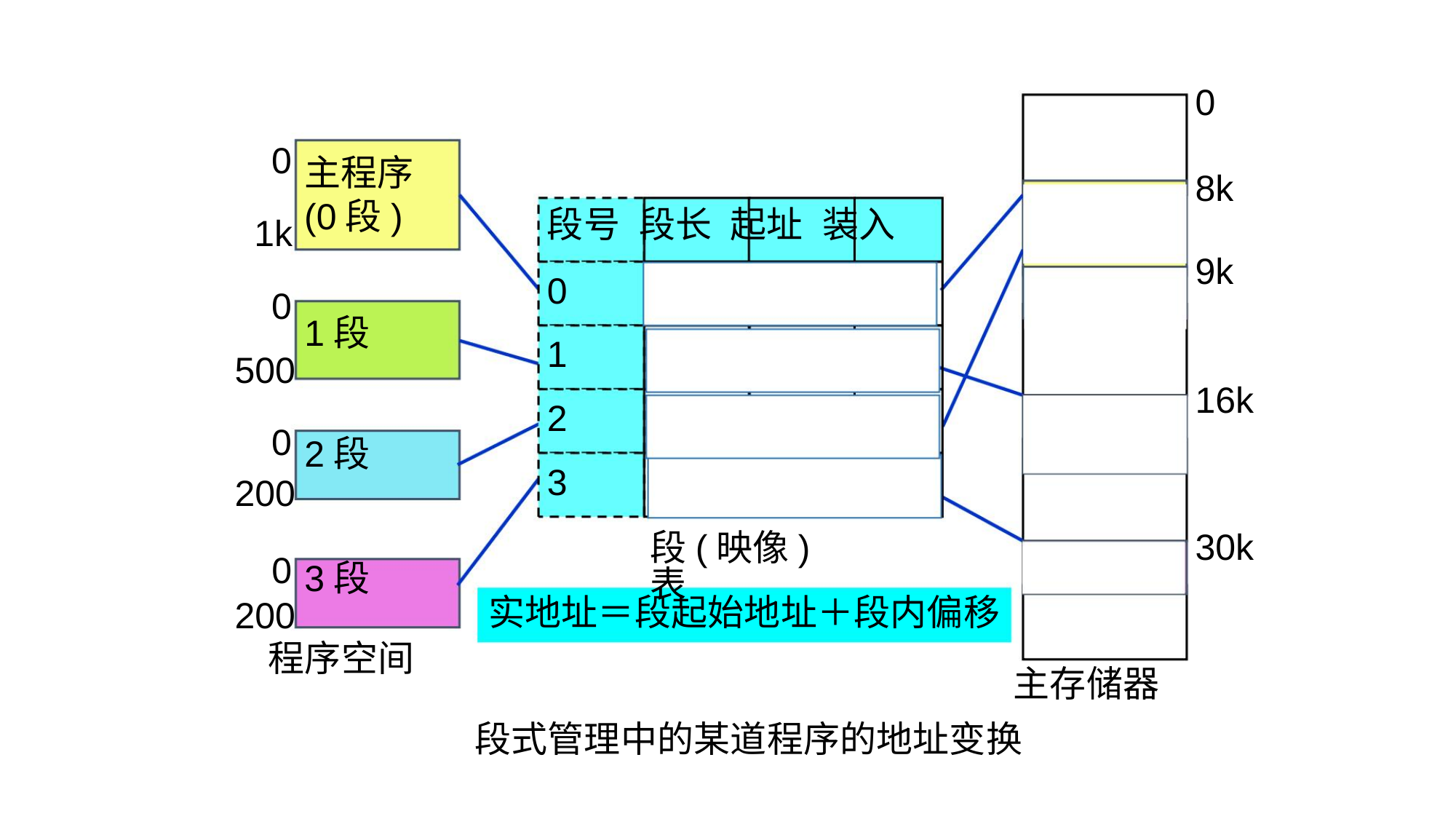

0
0
主程序
(0段)
8k
9k
段号 段长 起址 装入
1k
0
1
2
3
0
1段
2段
3段
500
16k
30k
0
200
段(映像)表
0
200
实地址＝段起始地址＋段内偏移
程序空间
主存储器
段式管理中的某道程序的地址变换